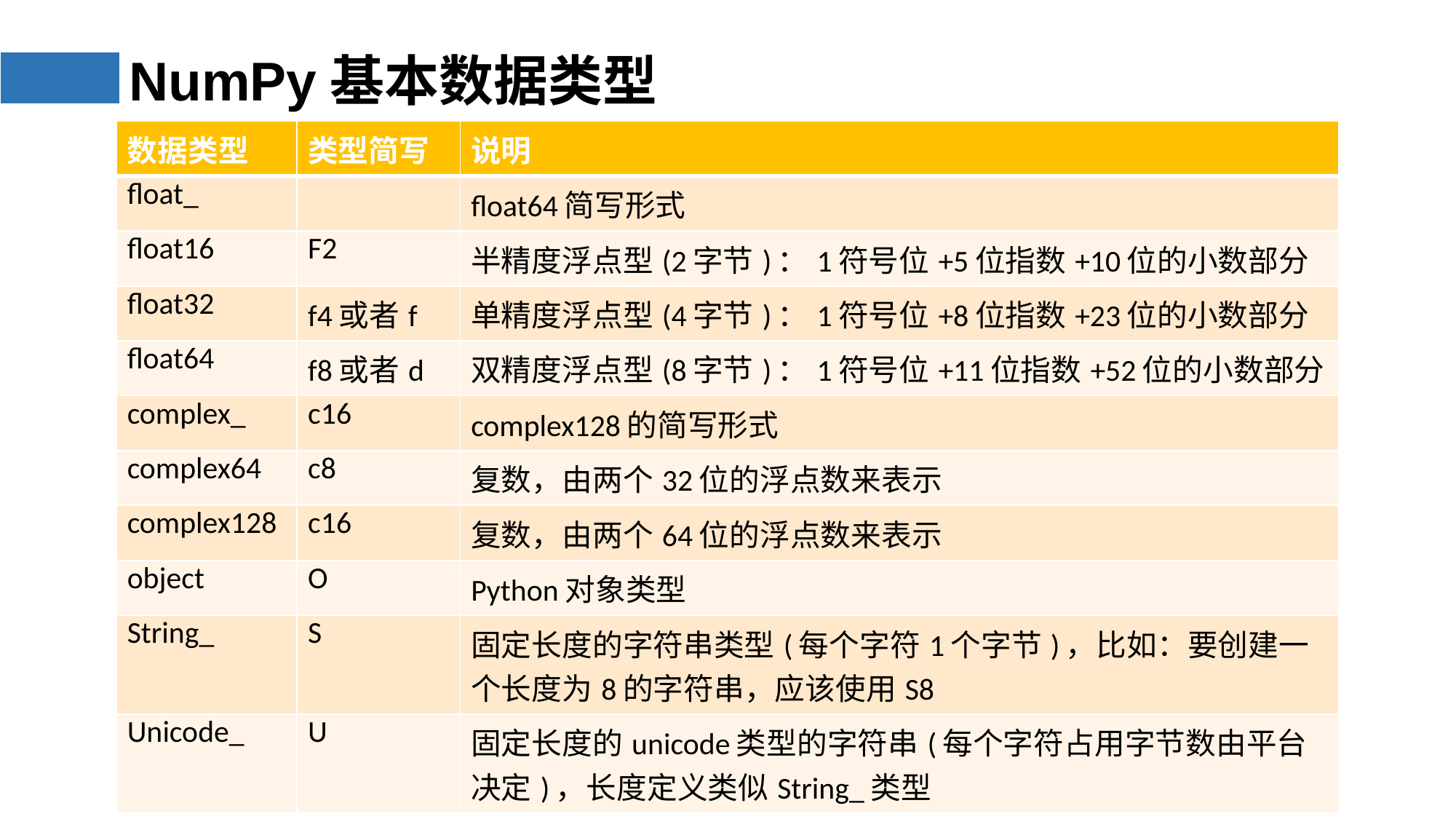

# NumPy基本数据类型
| 数据类型 | 类型简写 | 说明 |
| --- | --- | --- |
| float\_ |  | float64简写形式 |
| float16 | F2 | 半精度浮点型(2字节)：1符号位+5位指数+10位的小数部分 |
| float32 | f4或者f | 单精度浮点型(4字节)：1符号位+8位指数+23位的小数部分 |
| float64 | f8或者d | 双精度浮点型(8字节)：1符号位+11位指数+52位的小数部分 |
| complex\_ | c16 | complex128的简写形式 |
| complex64 | c8 | 复数，由两个32位的浮点数来表示 |
| complex128 | c16 | 复数，由两个64位的浮点数来表示 |
| object | O | Python对象类型 |
| String\_ | S | 固定长度的字符串类型(每个字符1个字节)，比如：要创建一个长度为8的字符串，应该使用S8 |
| Unicode\_ | U | 固定长度的unicode类型的字符串(每个字符占用字节数由平台决定)，长度定义类似String\_类型 |